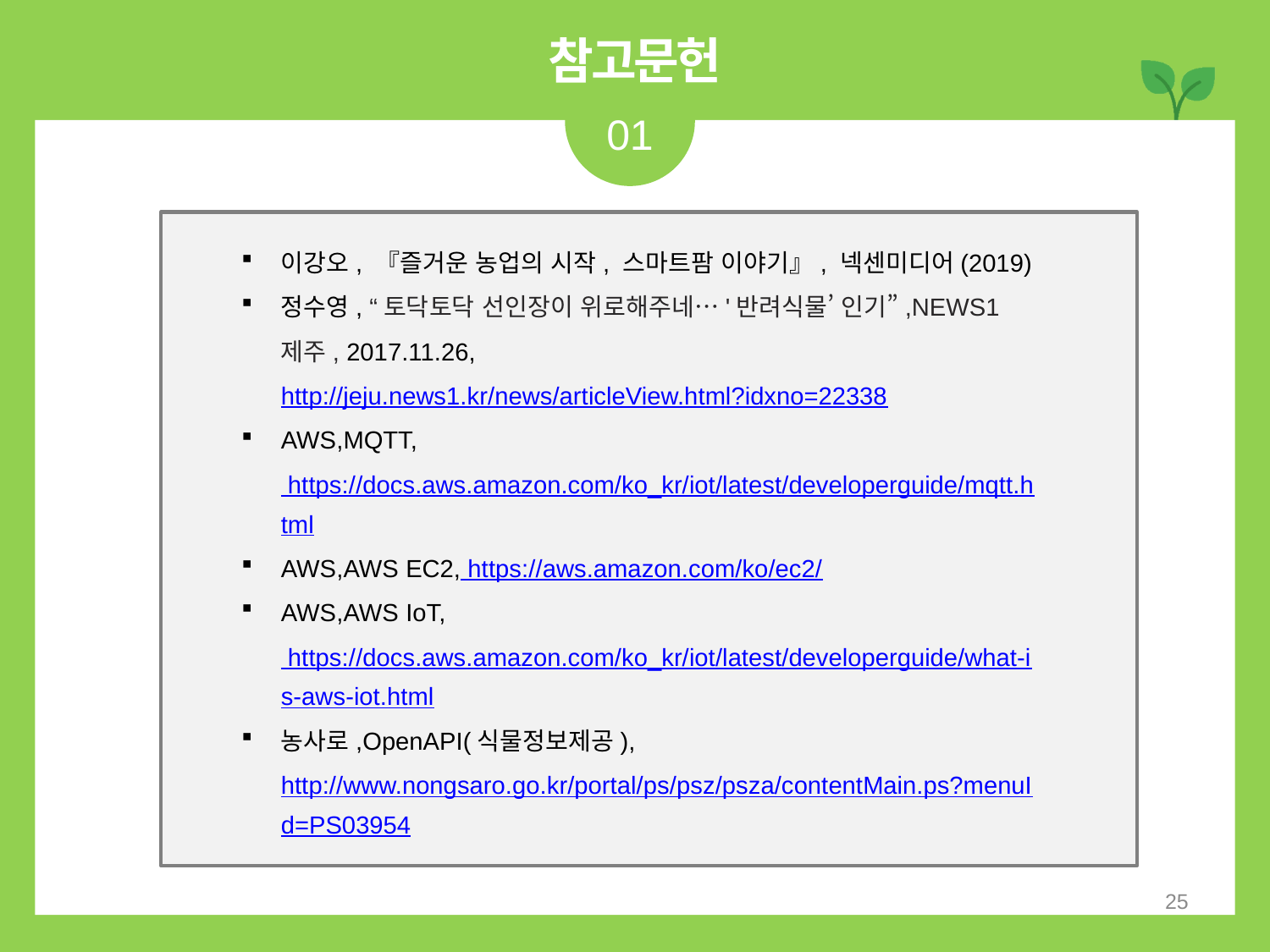

참고문헌

01

이강오, 『즐거운 농업의 시작, 스마트팜 이야기』, 넥센미디어(2019)
정수영, “토닥토닥 선인장이 위로해주네…'반려식물’ 인기”,NEWS1제주, 2017.11.26, http://jeju.news1.kr/news/articleView.html?idxno=22338
AWS,MQTT, https://docs.aws.amazon.com/ko_kr/iot/latest/developerguide/mqtt.html
AWS,AWS EC2, https://aws.amazon.com/ko/ec2/
AWS,AWS IoT, https://docs.aws.amazon.com/ko_kr/iot/latest/developerguide/what-is-aws-iot.html
농사로,OpenAPI(식물정보제공), http://www.nongsaro.go.kr/portal/ps/psz/psza/contentMain.ps?menuId=PS03954
25